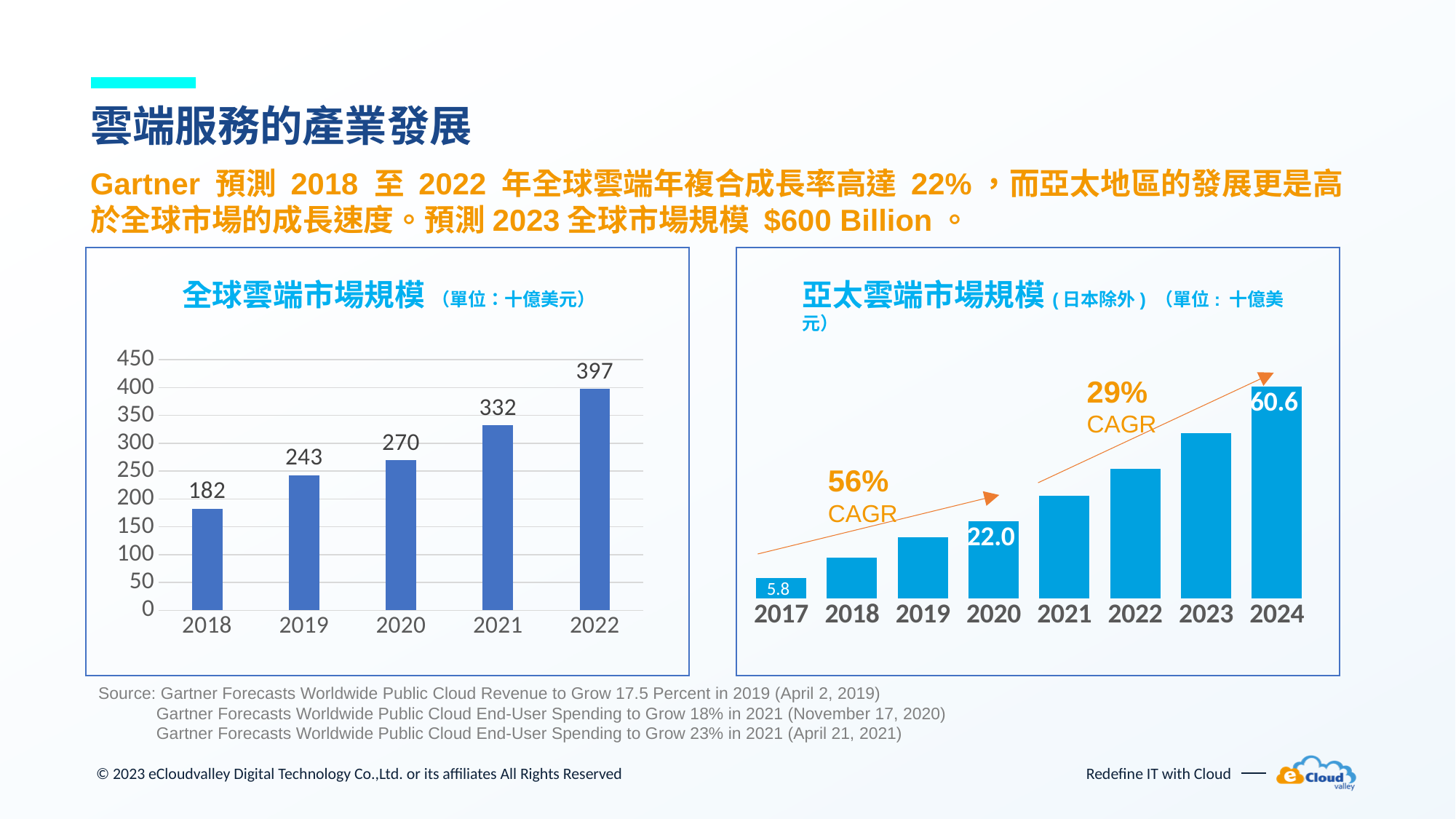

# 雲端服務的產業發展
Gartner 預測 2018 至 2022 年全球雲端年複合成長率高達 22%，而亞太地區的發展更是高於全球市場的成長速度。預測2023全球市場規模 $600 Billion。

亞太雲端市場規模(日本除外) （單位: 十億美元）
全球雲端市場規模 （單位：十億美元）

### Chart:

| Category | Worldwide Cloud Market Size |
|---|---|
| 2018 | 182.4 |
| 2019 | 242.696 |
| 2020 | 270.033 |
| 2021 | 332.349 |
| 2022 | 397.496 |

### Chart

| Category | Asia Pacific ex Japan IaaS+PaaS (US$B) |
|---|---|
| 2017 | 5.7944375873131575 |
| 2018 | 11.682149663249998 |
| 2019 | 17.493824178778 |
| 2020 | 22.04775171407 |
| 2021 | 29.399322508515006 |
| 2022 | 36.983005605491 |
| 2023 | 47.313281367598 |
| 2024 | 60.648688897488995 |
29% CAGR
56% CAGR
Source: Gartner Forecasts Worldwide Public Cloud Revenue to Grow 17.5 Percent in 2019 (April 2, 2019)
　　　 Gartner Forecasts Worldwide Public Cloud End-User Spending to Grow 18% in 2021 (November 17, 2020)
　　　 Gartner Forecasts Worldwide Public Cloud End-User Spending to Grow 23% in 2021 (April 21, 2021)